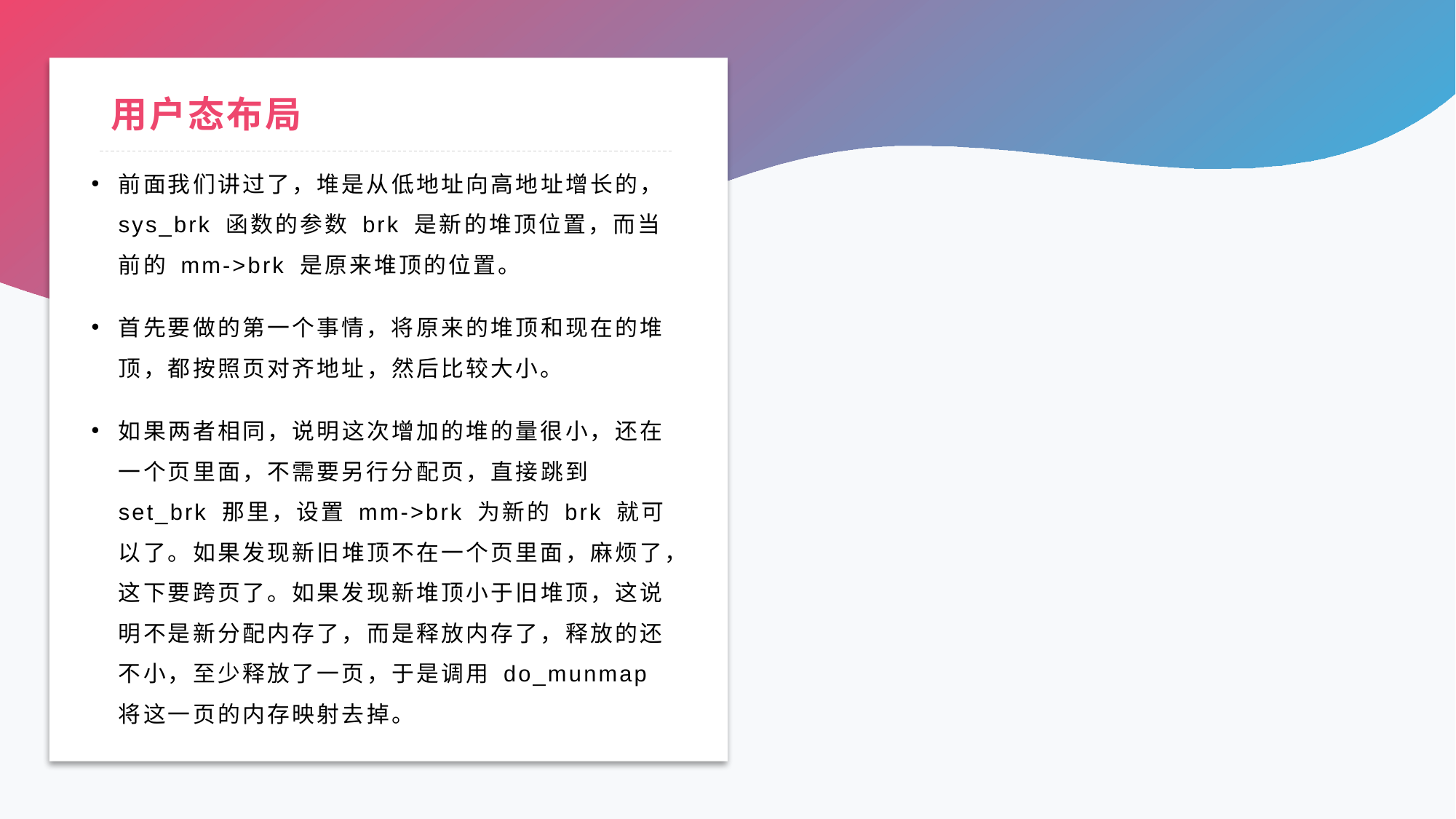

# 用户态布局
前面我们讲过了，堆是从低地址向高地址增长的，sys_brk 函数的参数 brk 是新的堆顶位置，而当前的 mm->brk 是原来堆顶的位置。
首先要做的第一个事情，将原来的堆顶和现在的堆顶，都按照页对齐地址，然后比较大小。
如果两者相同，说明这次增加的堆的量很小，还在一个页里面，不需要另行分配页，直接跳到 set_brk 那里，设置 mm->brk 为新的 brk 就可以了。如果发现新旧堆顶不在一个页里面，麻烦了，这下要跨页了。如果发现新堆顶小于旧堆顶，这说明不是新分配内存了，而是释放内存了，释放的还不小，至少释放了一页，于是调用 do_munmap 将这一页的内存映射去掉。